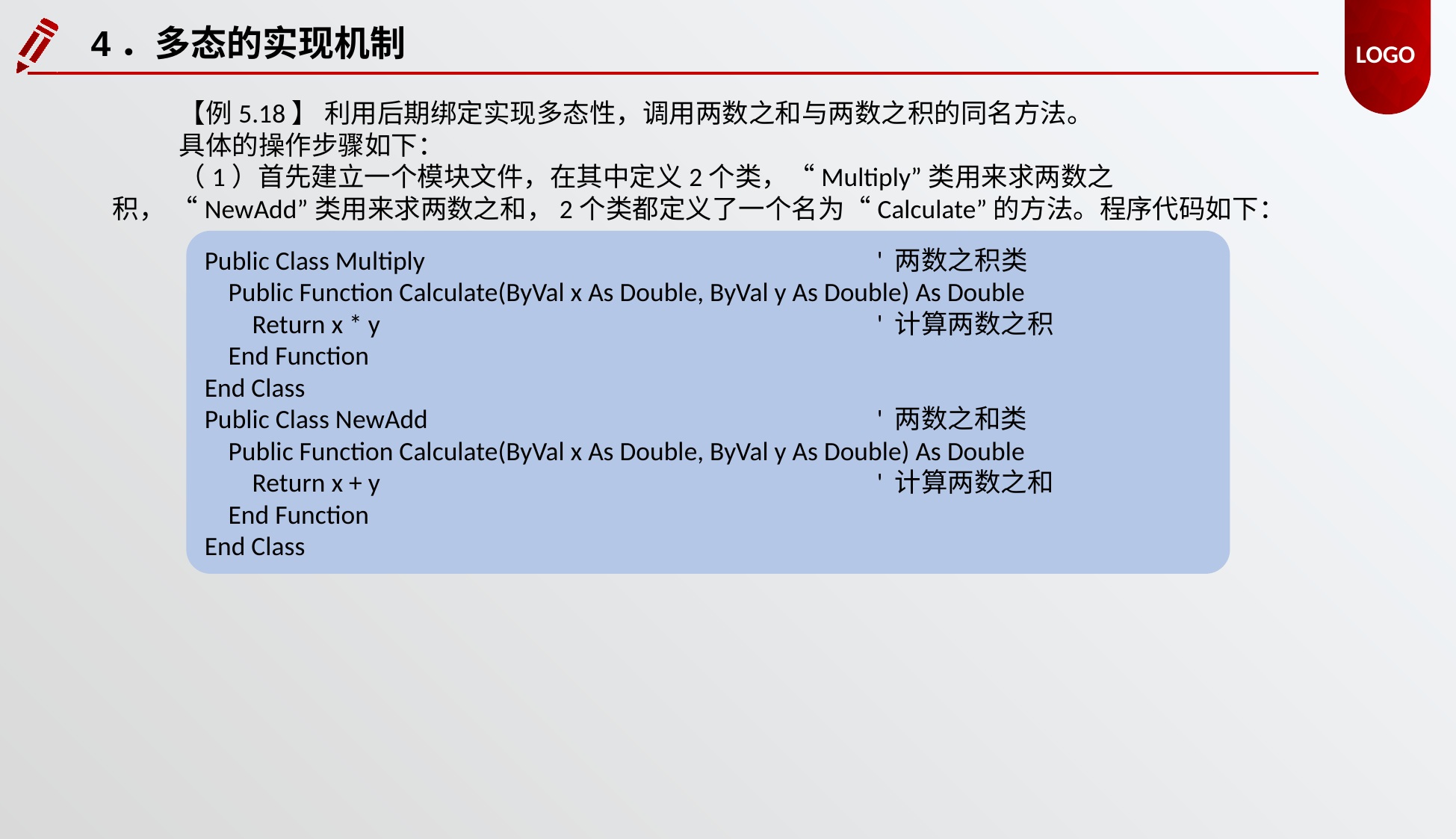

4．多态的实现机制
【例5.18】 利用后期绑定实现多态性，调用两数之和与两数之积的同名方法。
具体的操作步骤如下：
（1）首先建立一个模块文件，在其中定义2个类，“Multiply”类用来求两数之积， “NewAdd”类用来求两数之和，2个类都定义了一个名为“Calculate”的方法。程序代码如下：
Public Class Multiply 				' 两数之积类
    Public Function Calculate(ByVal x As Double, ByVal y As Double) As Double
        Return x * y 					' 计算两数之积
    End Function
End Class
Public Class NewAdd 				' 两数之和类
    Public Function Calculate(ByVal x As Double, ByVal y As Double) As Double
        Return x + y 					' 计算两数之和
    End Function
End Class